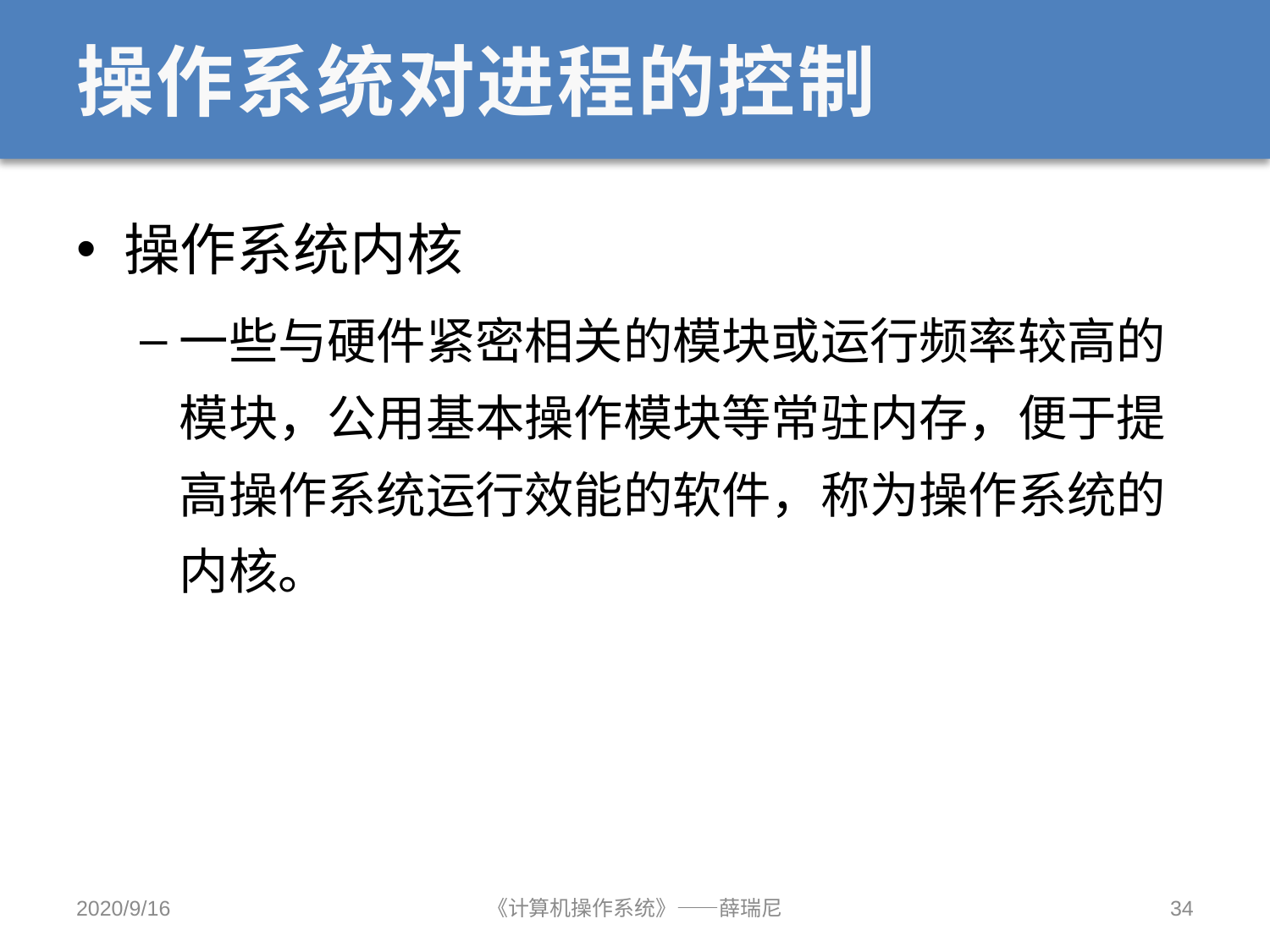

# 操作系统对进程的控制
操作系统内核
一些与硬件紧密相关的模块或运行频率较高的模块，公用基本操作模块等常驻内存，便于提高操作系统运行效能的软件，称为操作系统的内核。

2020/9/16
《计算机操作系统》——薛瑞尼
34